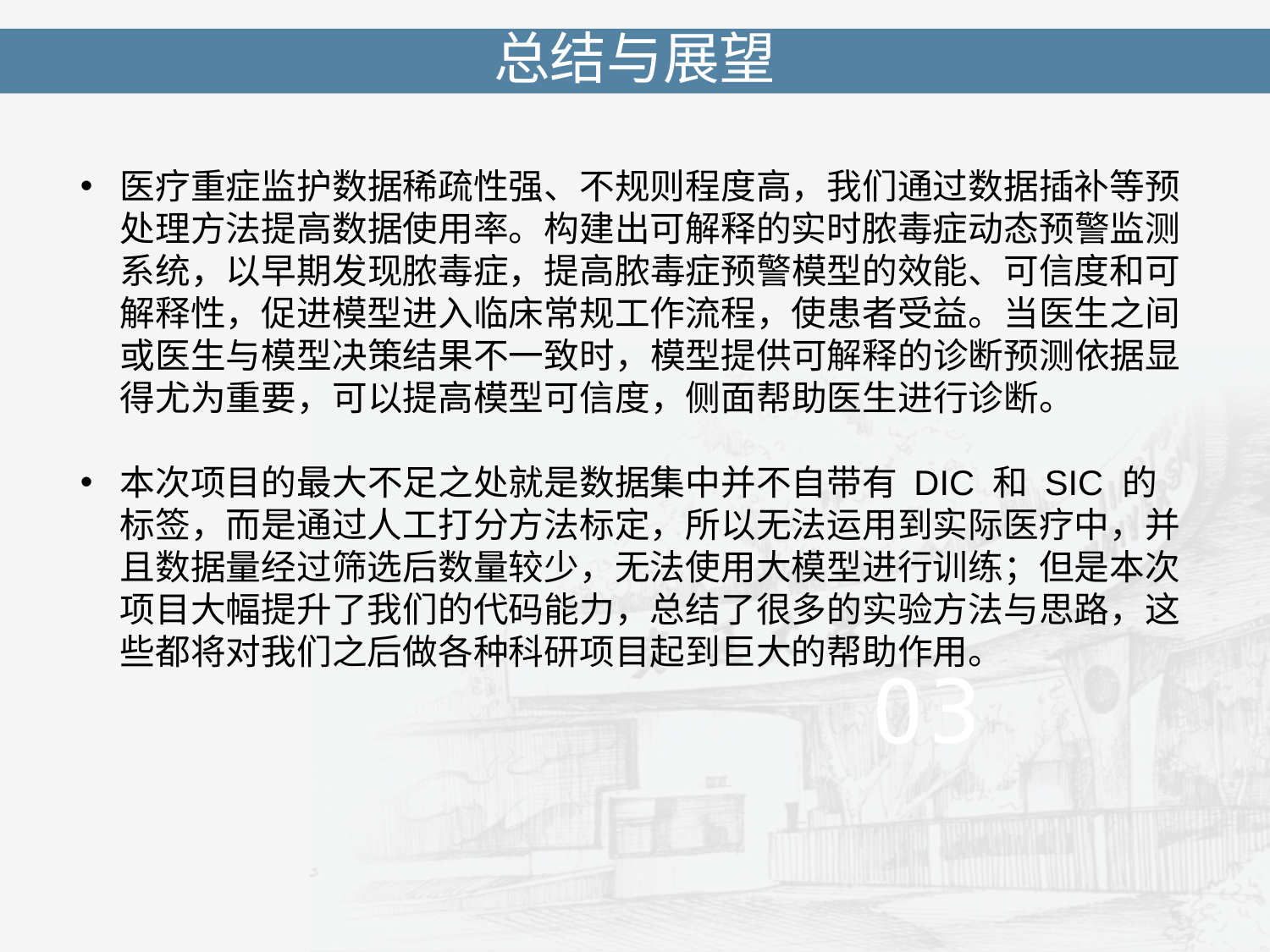

总结与展望
医疗重症监护数据稀疏性强、不规则程度高，我们通过数据插补等预处理方法提高数据使用率。构建出可解释的实时脓毒症动态预警监测系统，以早期发现脓毒症，提高脓毒症预警模型的效能、可信度和可解释性，促进模型进入临床常规工作流程，使患者受益。当医生之间或医生与模型决策结果不一致时，模型提供可解释的诊断预测依据显得尤为重要，可以提高模型可信度，侧面帮助医生进行诊断。

本次项目的最大不足之处就是数据集中并不自带有 DIC 和 SIC 的标签，而是通过人工打分方法标定，所以无法运用到实际医疗中，并且数据量经过筛选后数量较少，无法使用大模型进行训练；但是本次项目大幅提升了我们的代码能力，总结了很多的实验方法与思路，这些都将对我们之后做各种科研项目起到巨大的帮助作用。
03